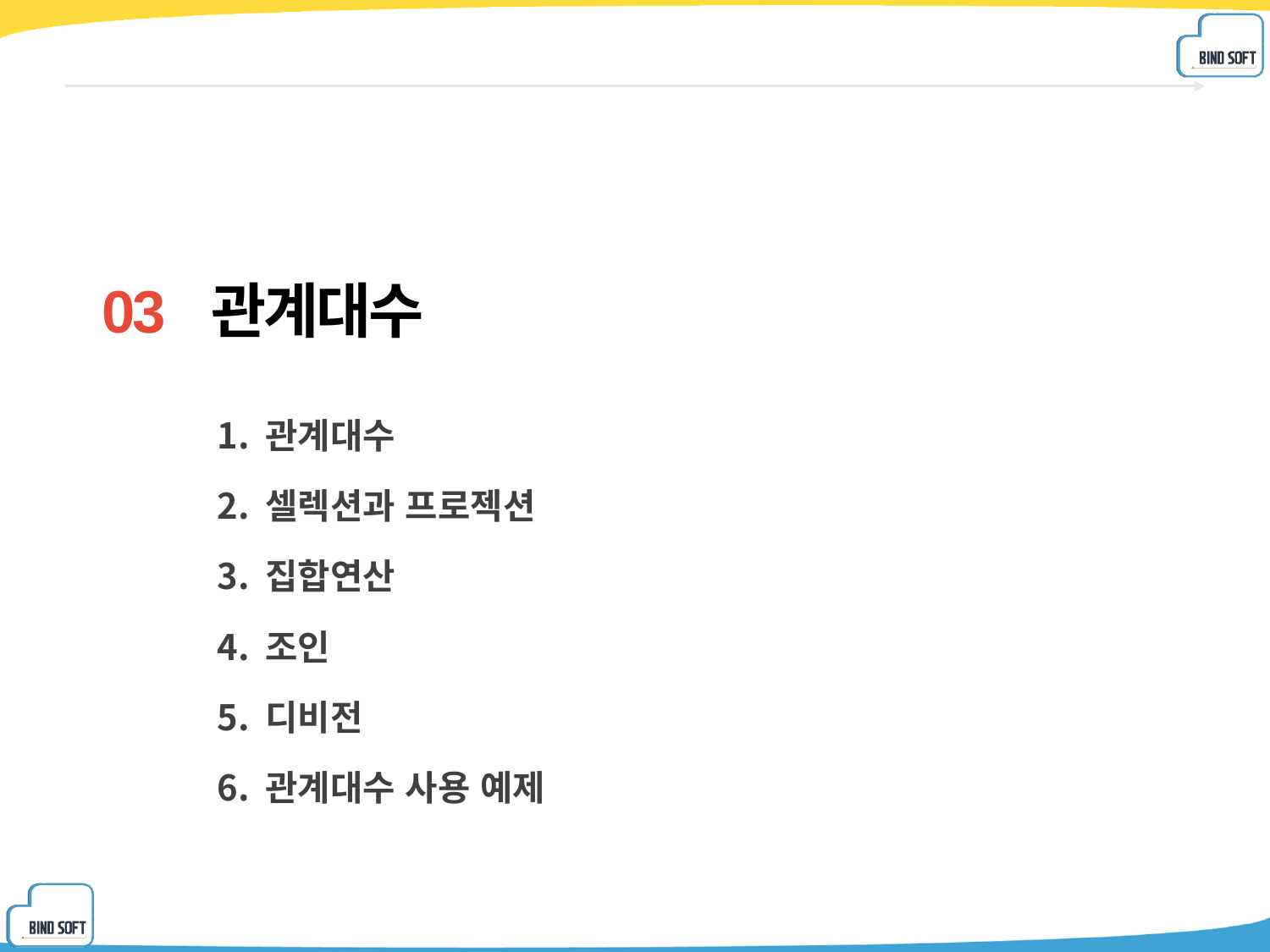

03  관계대수
관계대수
셀렉션과 프로젝션
집합연산
조인
디비전
관계대수 사용 예제